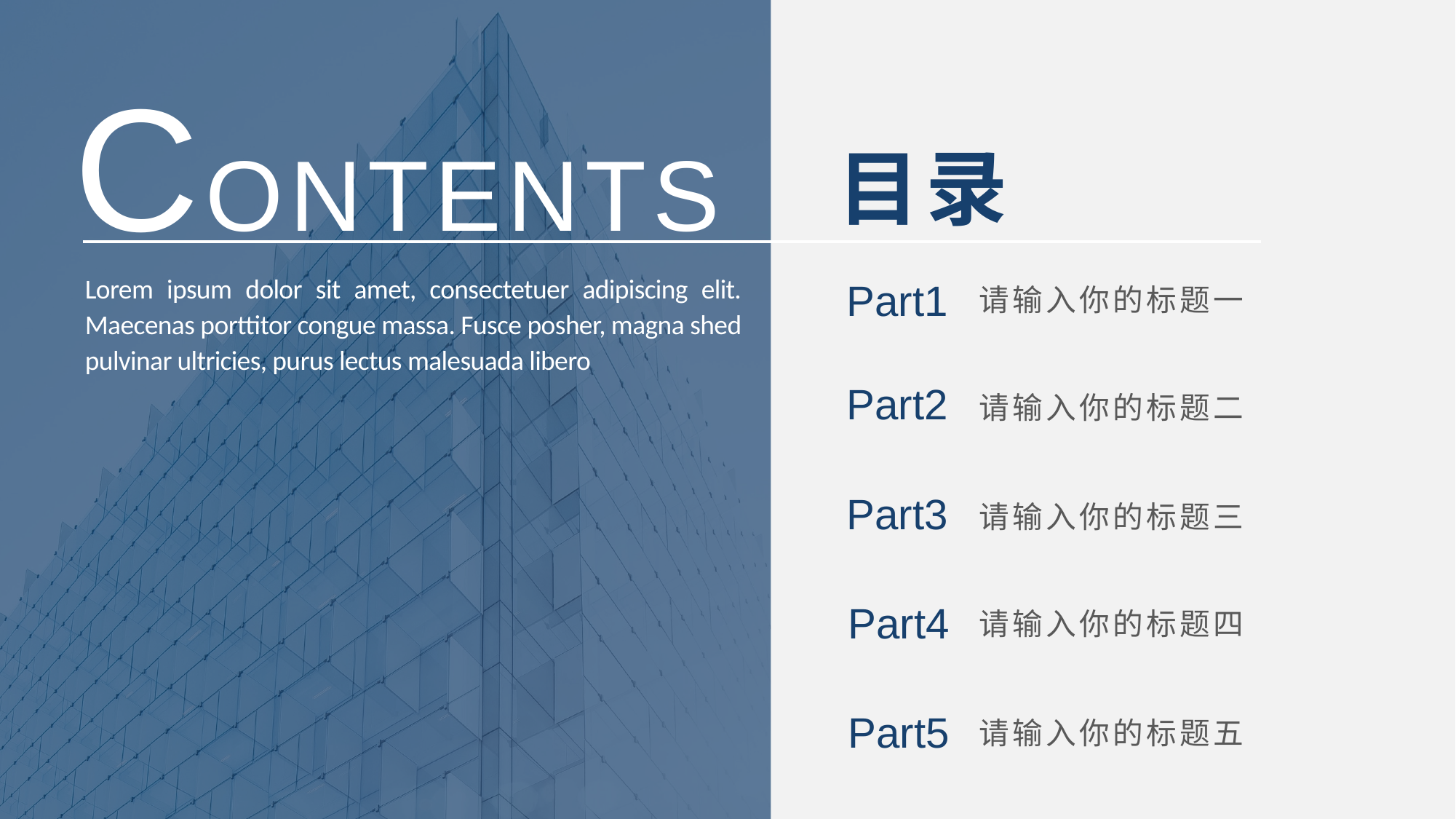

请输入你的标题一
请输入你的标题二

请输入你的标题三

请输入你的标题四

请输入你的标题五